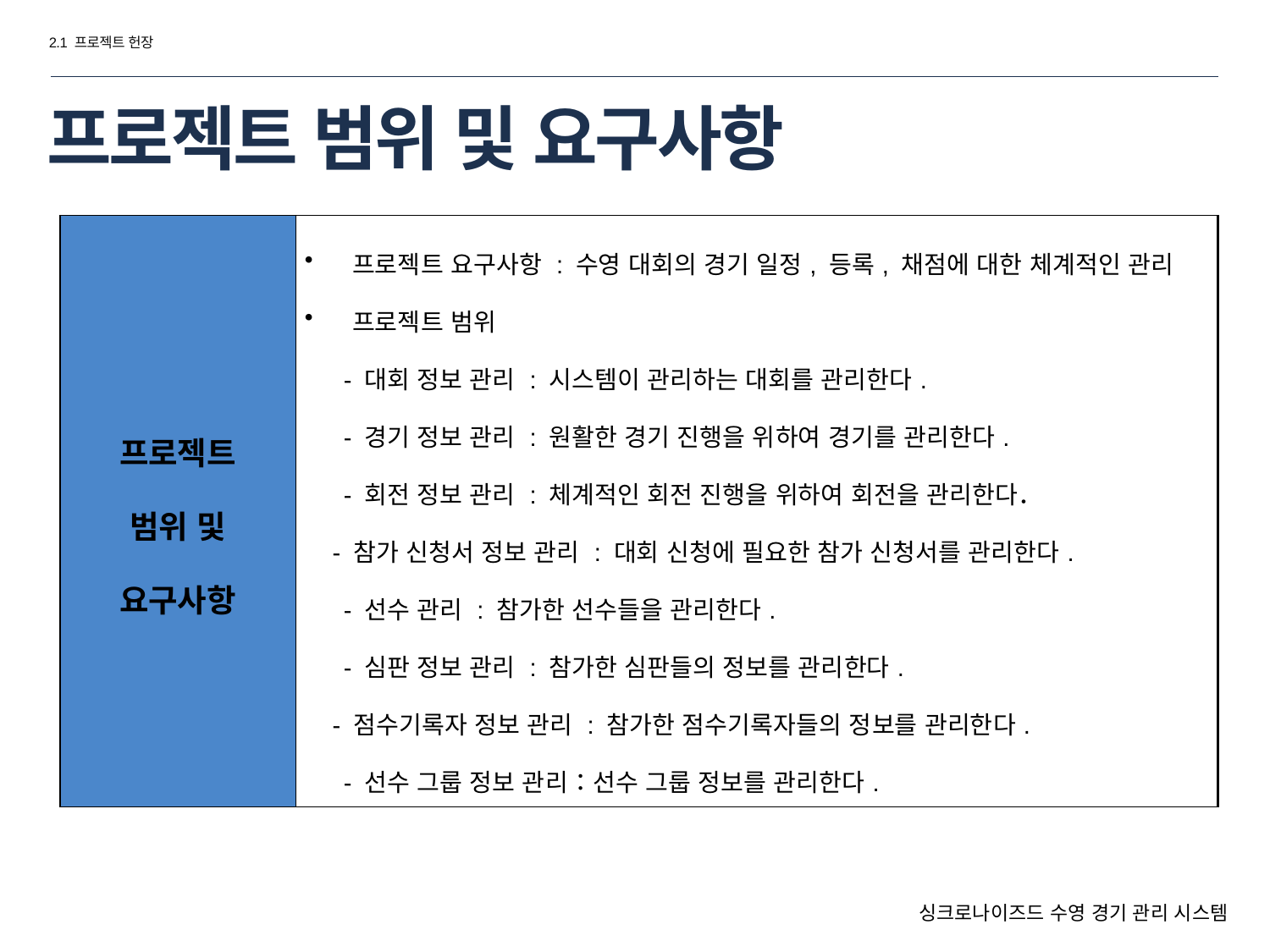

2.1 프로젝트 헌장
# 프로젝트 범위 및 요구사항
| 프로젝트 범위 및 요구사항 | 프로젝트 요구사항 : 수영 대회의 경기 일정, 등록, 채점에 대한 체계적인 관리 프로젝트 범위 　 - 대회 정보 관리 : 시스템이 관리하는 대회를 관리한다. 　 - 경기 정보 관리 : 원활한 경기 진행을 위하여 경기를 관리한다. 　 - 회전 정보 관리 : 체계적인 회전 진행을 위하여 회전을 관리한다． - 참가 신청서 정보 관리 : 대회 신청에 필요한 참가 신청서를 관리한다. 　 - 선수 관리 : 참가한 선수들을 관리한다. 　 - 심판 정보 관리 : 참가한 심판들의 정보를 관리한다. - 점수기록자 정보 관리 : 참가한 점수기록자들의 정보를 관리한다. 　 - 선수 그룹 정보 관리：선수 그룹 정보를 관리한다. |
| --- | --- |
싱크로나이즈드 수영 경기 관리 시스템